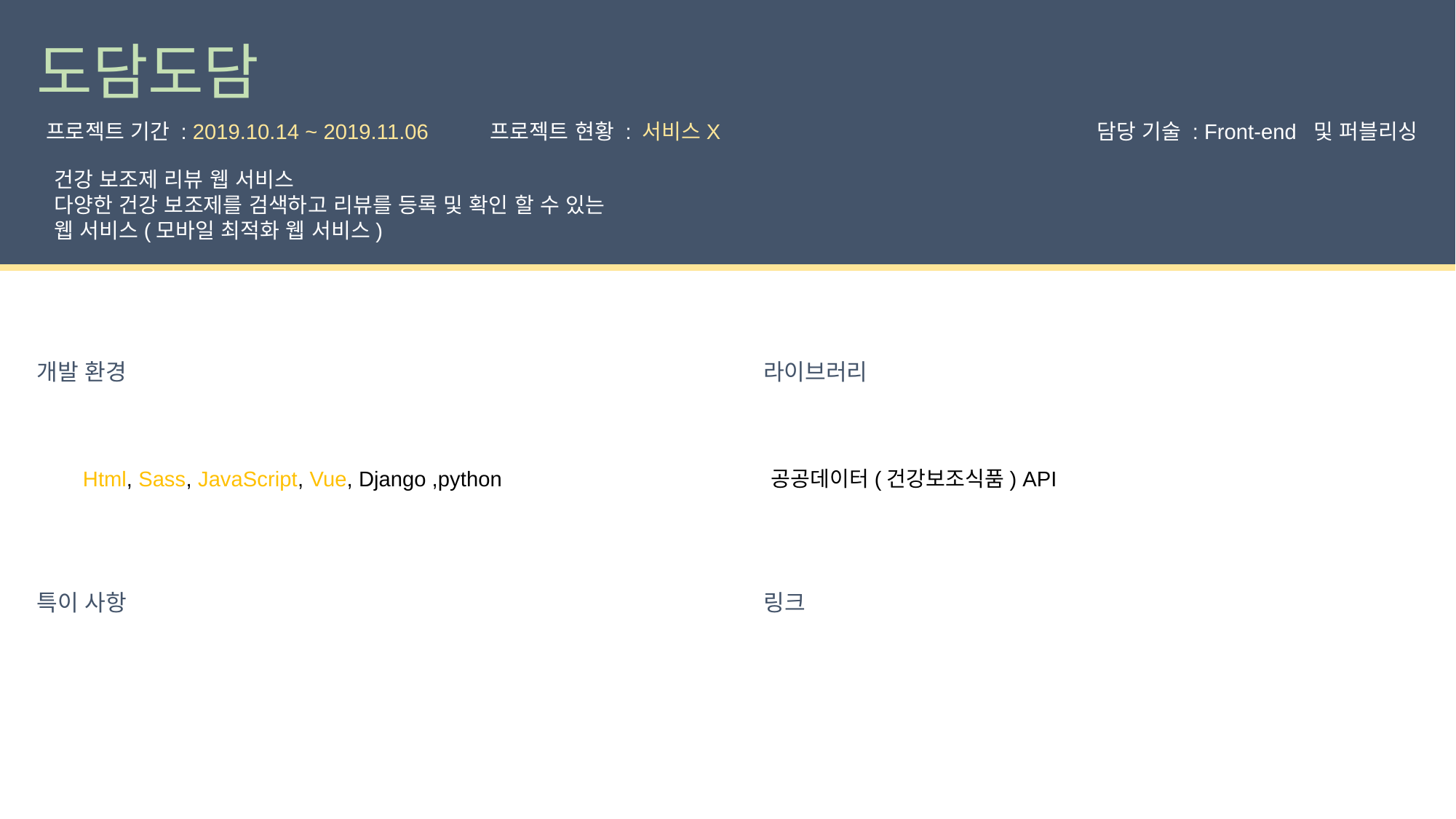

도담도담
프로젝트 현황 : 서비스X
담당 기술 : Front-end  및 퍼블리싱
프로젝트 기간 : 2019.10.14 ~ 2019.11.06
건강 보조제 리뷰 웹 서비스
다양한 건강 보조제를 검색하고 리뷰를 등록 및 확인 할 수 있는
웹 서비스(모바일 최적화 웹 서비스)
라이브러리
개발 환경
공공데이터(건강보조식품) API
Html, Sass, JavaScript, Vue, Django ,python
링크
특이 사항